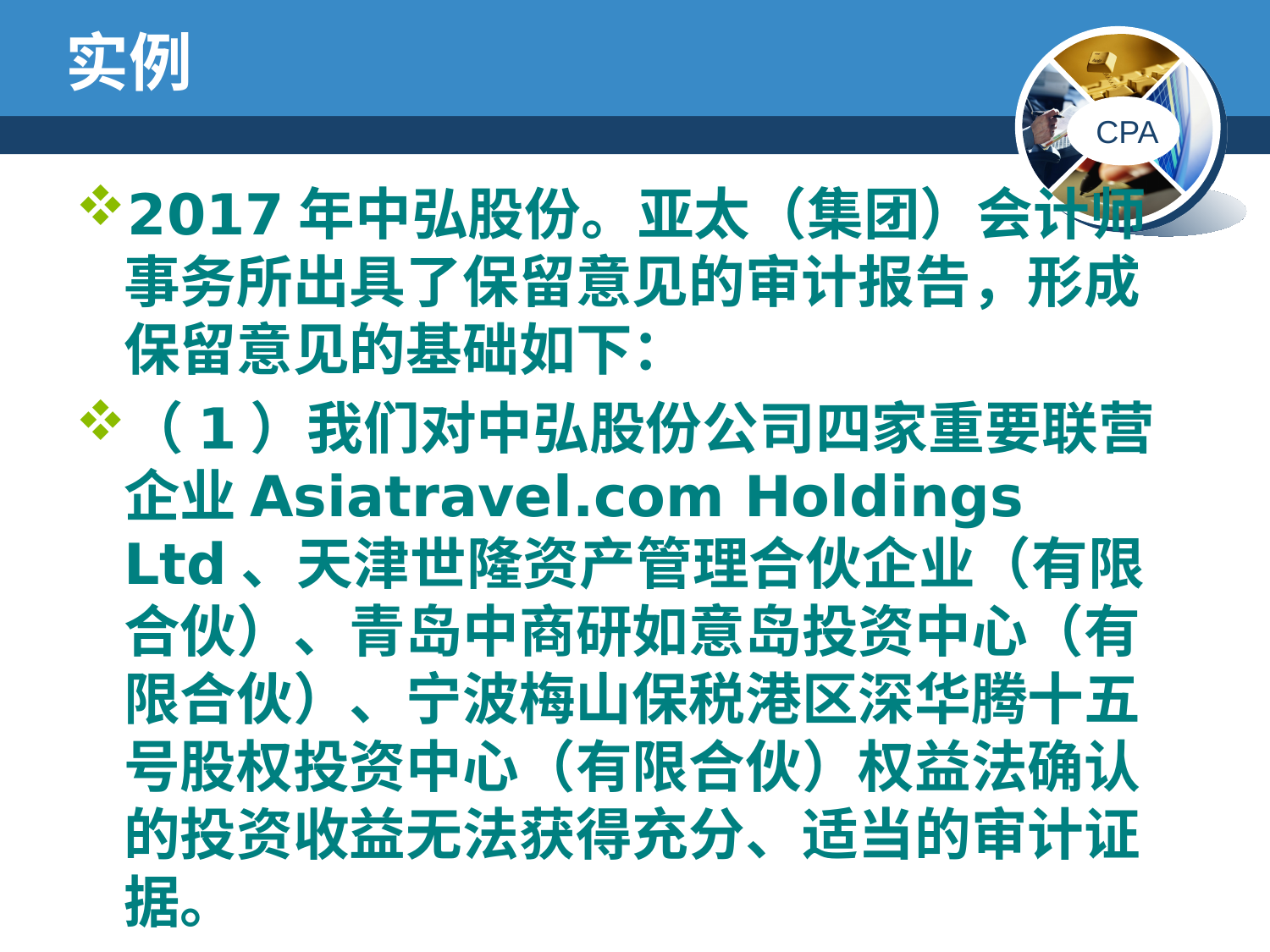

# 实例
2017年中弘股份。亚太（集团）会计师事务所出具了保留意见的审计报告，形成保留意见的基础如下：
（1）我们对中弘股份公司四家重要联营企业Asiatravel.com Holdings Ltd、天津世隆资产管理合伙企业（有限合伙）、青岛中商研如意岛投资中心（有限合伙）、宁波梅山保税港区深华腾十五号股权投资中心（有限合伙）权益法确认的投资收益无法获得充分、适当的审计证据。